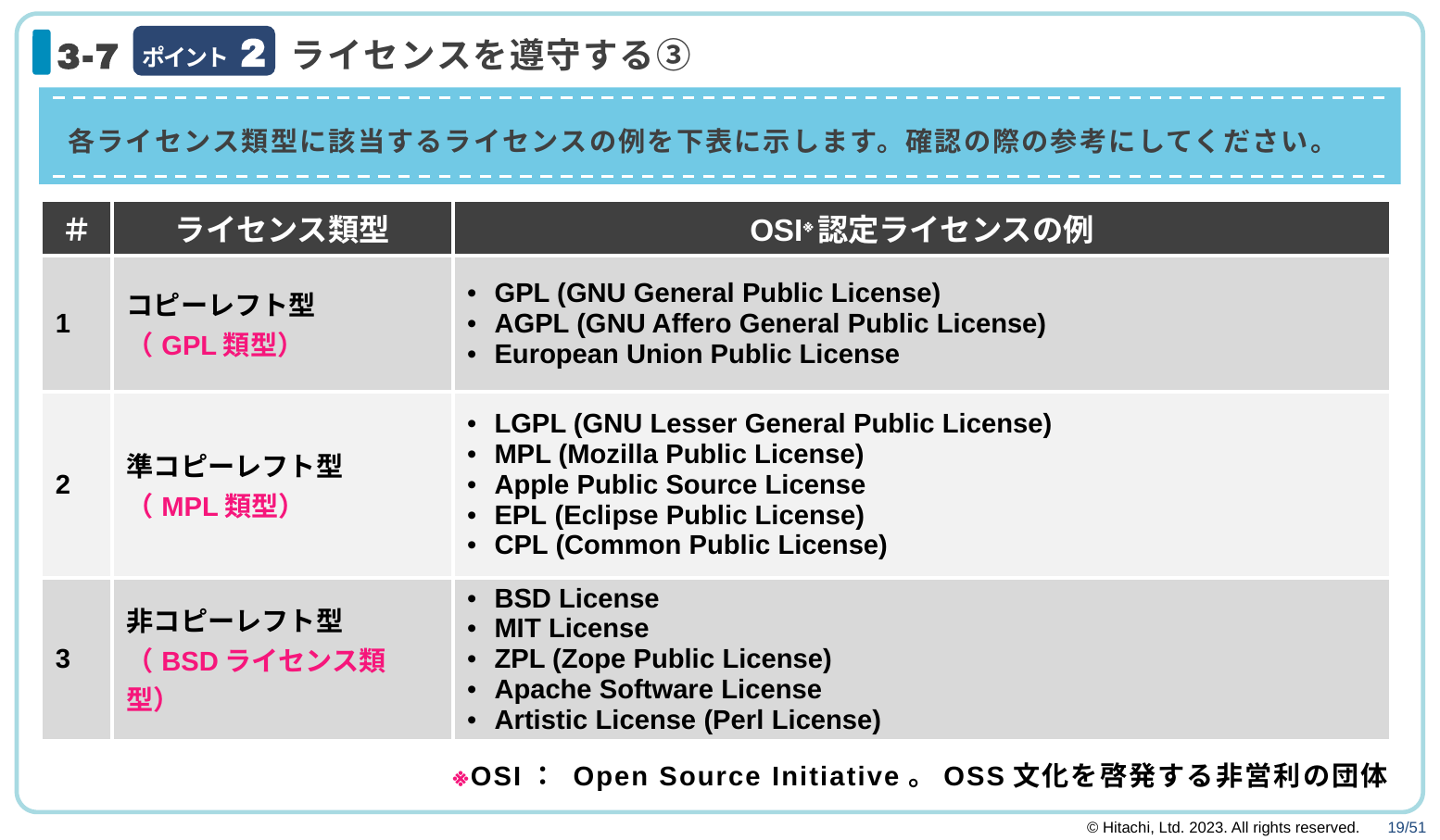

ポイント 2
# 3-7            ライセンスを遵守する③

各ライセンス類型に該当するライセンスの例を下表に示します。確認の際の参考にしてください。
| ＃ | ライセンス類型 | OSI※認定ライセンスの例 |
| --- | --- | --- |
| 1 | コピーレフト型 （GPL類型） | GPL (GNU General Public License) AGPL (GNU Affero General Public License) European Union Public License |
| 2 | 準コピーレフト型 （MPL類型） | LGPL (GNU Lesser General Public License) MPL (Mozilla Public License) Apple Public Source License EPL (Eclipse Public License) CPL (Common Public License) |
| 3 | 非コピーレフト型 （BSDライセンス類型） | BSD License MIT License ZPL (Zope Public License) Apache Software License Artistic License (Perl License) |
※OSI： Open Source Initiative。OSS文化を啓発する非営利の団体